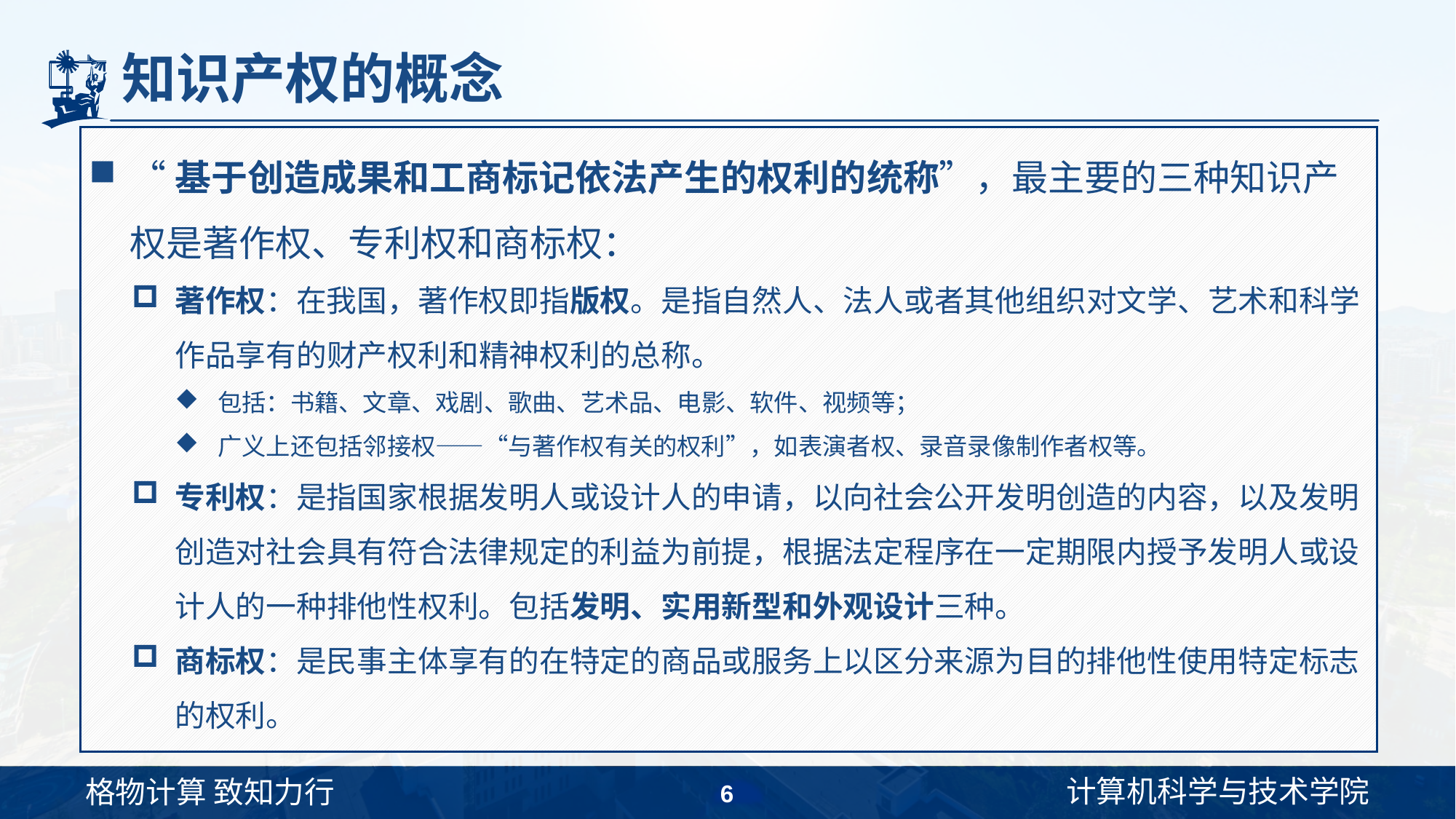

# 知识产权的概念
“基于创造成果和工商标记依法产生的权利的统称”，最主要的三种知识产权是著作权、专利权和商标权：
著作权：在我国，著作权即指版权。是指自然人、法人或者其他组织对文学、艺术和科学作品享有的财产权利和精神权利的总称。
包括：书籍、文章、戏剧、歌曲、艺术品、电影、软件、视频等；
广义上还包括邻接权——“与著作权有关的权利”，如表演者权、录音录像制作者权等。
专利权：是指国家根据发明人或设计人的申请，以向社会公开发明创造的内容，以及发明创造对社会具有符合法律规定的利益为前提，根据法定程序在一定期限内授予发明人或设计人的一种排他性权利。包括发明、实用新型和外观设计三种。
商标权：是民事主体享有的在特定的商品或服务上以区分来源为目的排他性使用特定标志的权利。
6